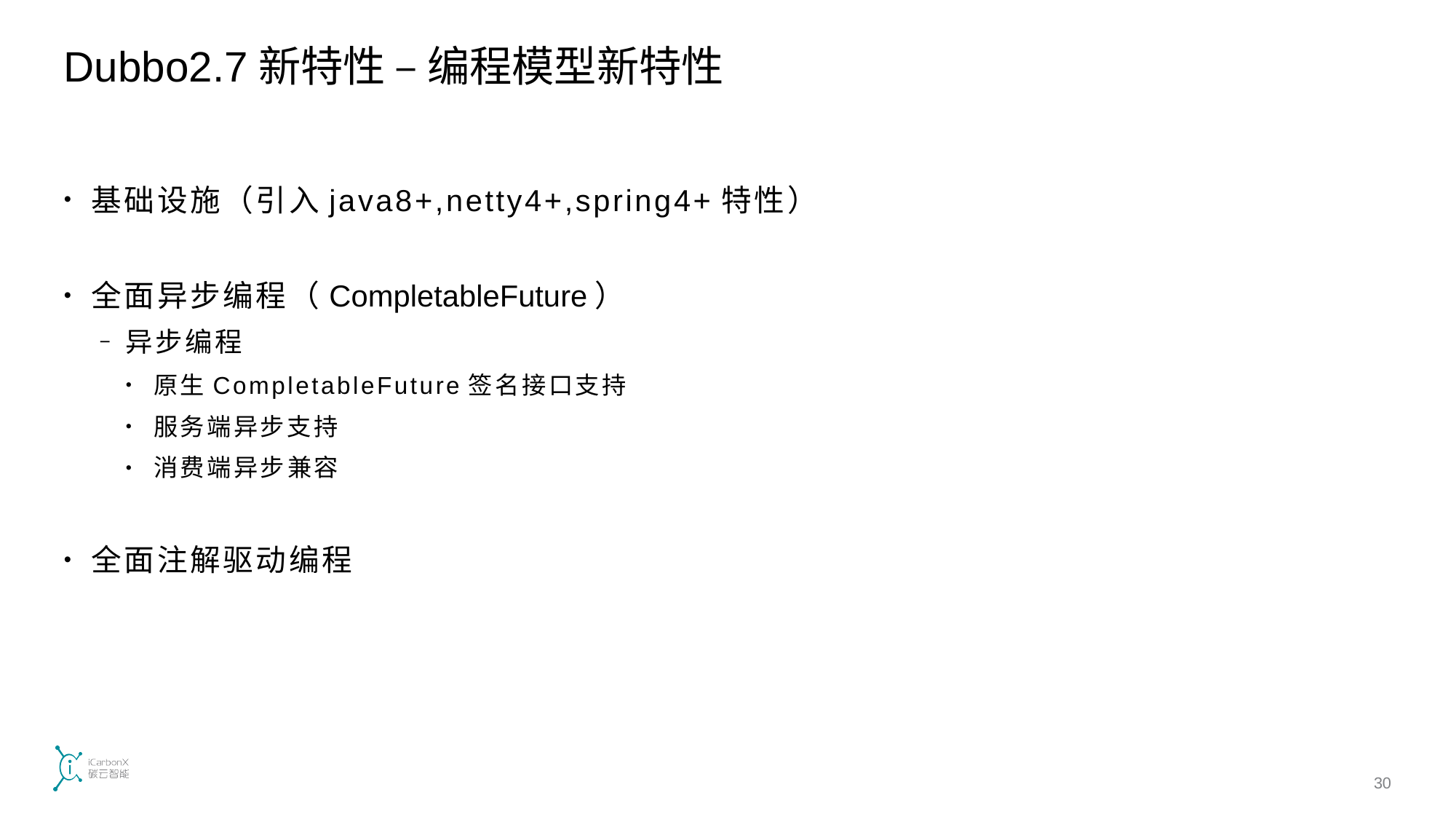

# Dubbo2.7新特性 – 编程模型新特性

基础设施（引入java8+,netty4+,spring4+特性）

全面异步编程（CompletableFuture）
异步编程
原生CompletableFuture签名接口支持
服务端异步支持
消费端异步兼容

全面注解驱动编程
30